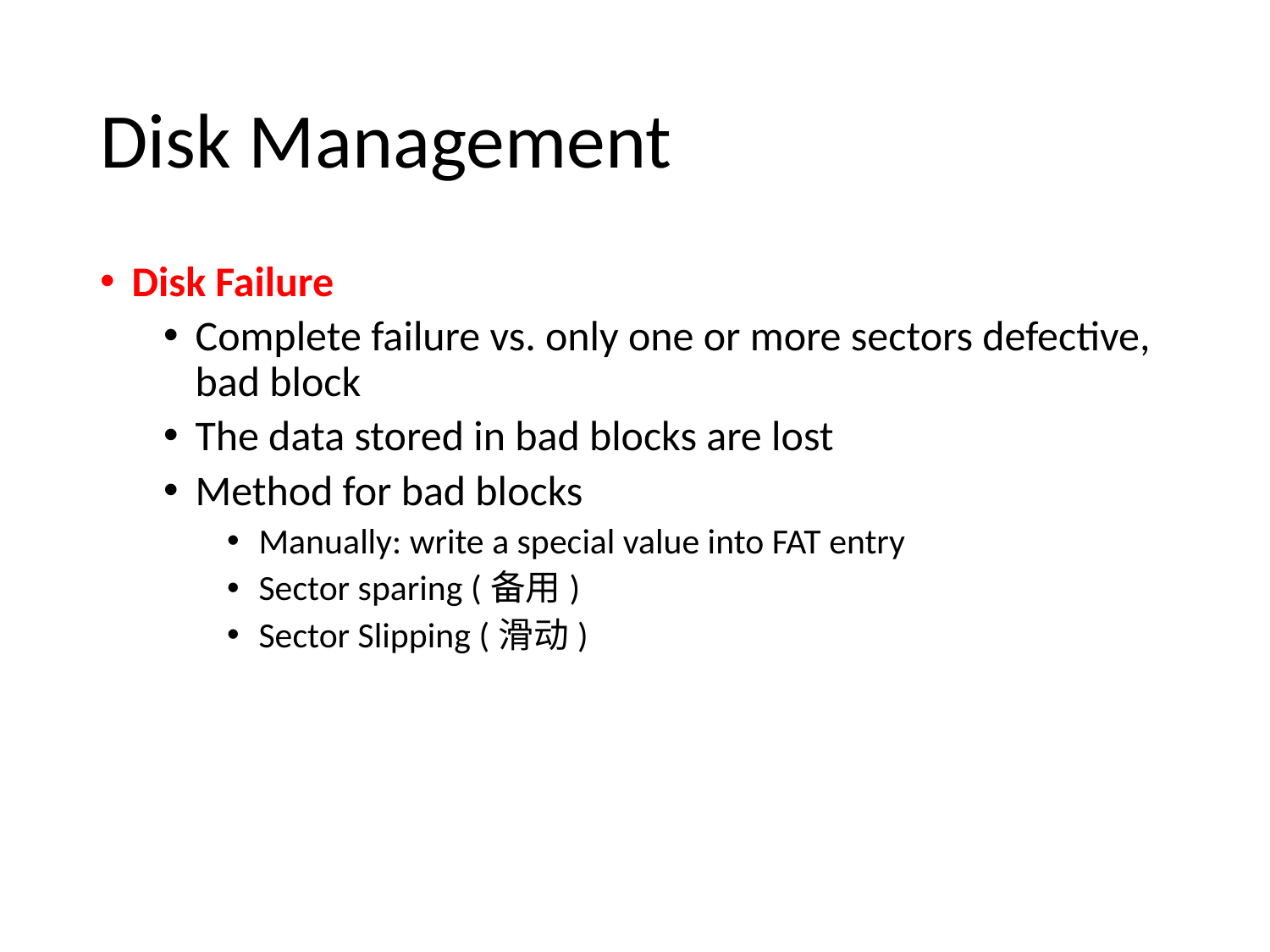

# Disk Management
Disk Failure
Complete failure vs. only one or more sectors defective, bad block
The data stored in bad blocks are lost
Method for bad blocks
Manually: write a special value into FAT entry
Sector sparing (备用)
Sector Slipping (滑动)